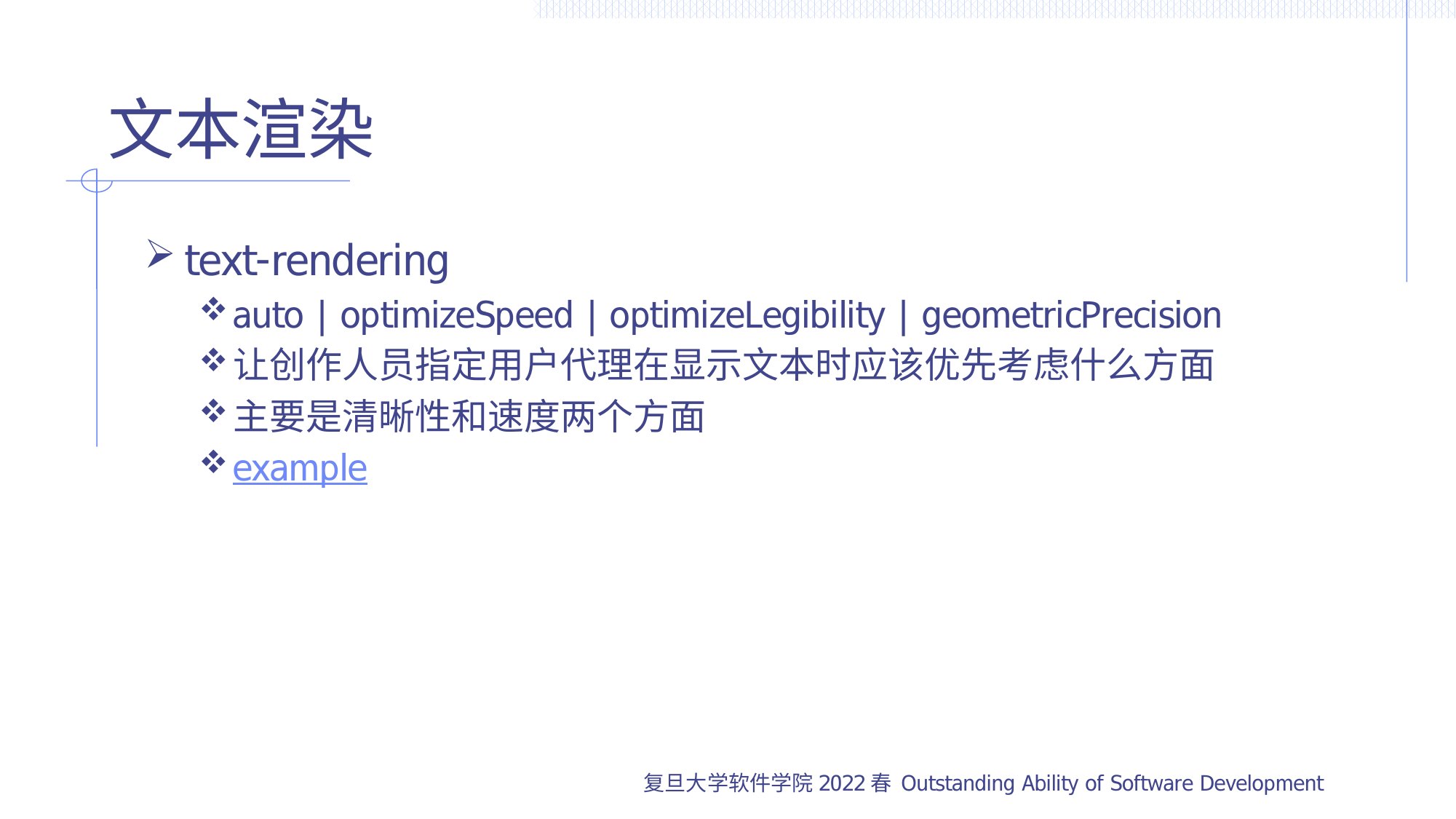

# 文本渲染
text-rendering
auto | optimizeSpeed | optimizeLegibility | geometricPrecision
让创作人员指定用户代理在显示文本时应该优先考虑什么方面
主要是清晰性和速度两个方面
example